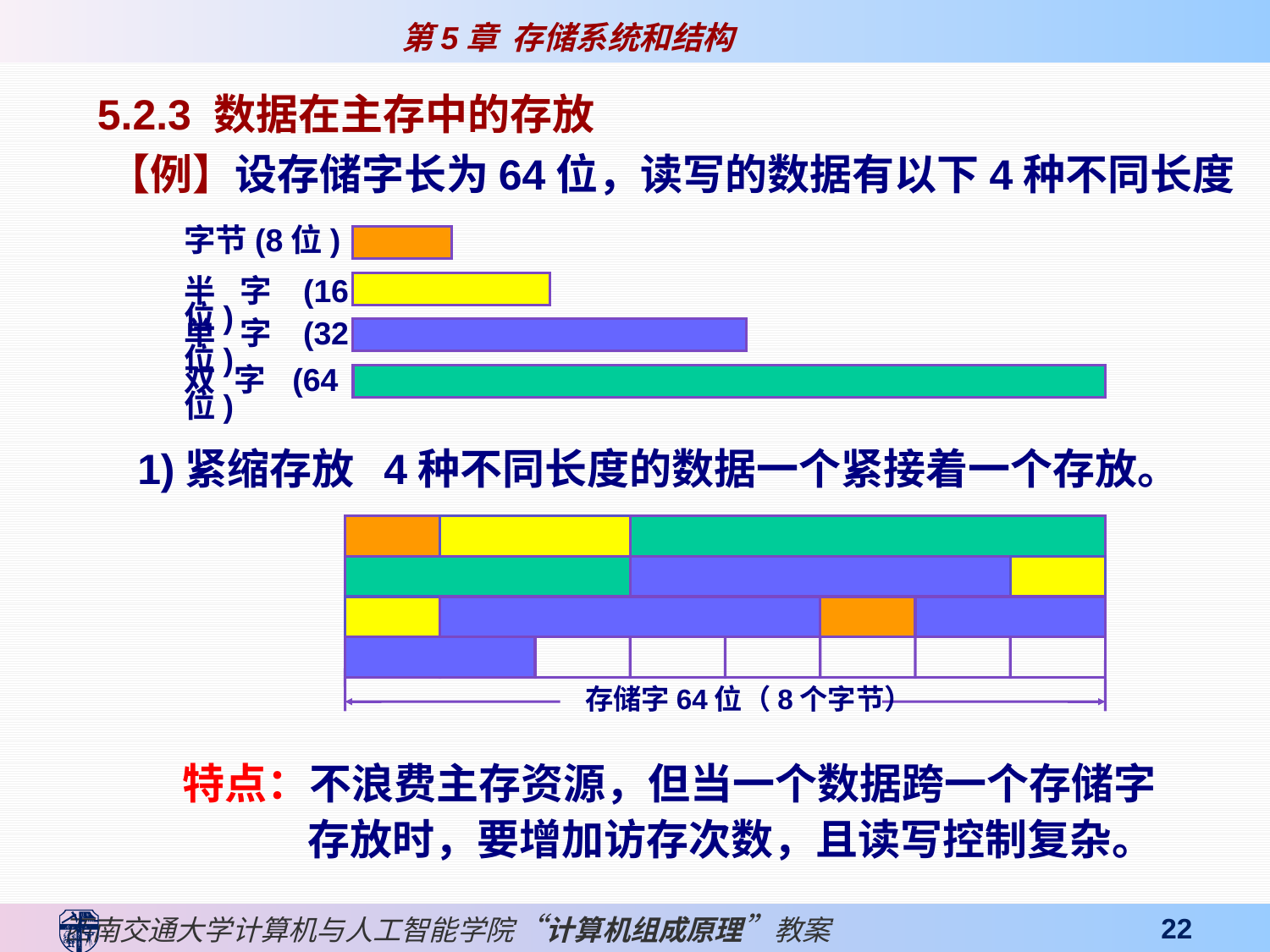

5.2.3 数据在主存中的存放
【例】设存储字长为64位，读写的数据有以下4种不同长度
字节(8位)

半字(16位)
单字(32位)

双字(64位)

1)紧缩存放  4种不同长度的数据一个紧接着一个存放。

存储字64位（8个字节）

特点：不浪费主存资源，但当一个数据跨一个存储字存放时，要增加访存次数，且读写控制复杂。